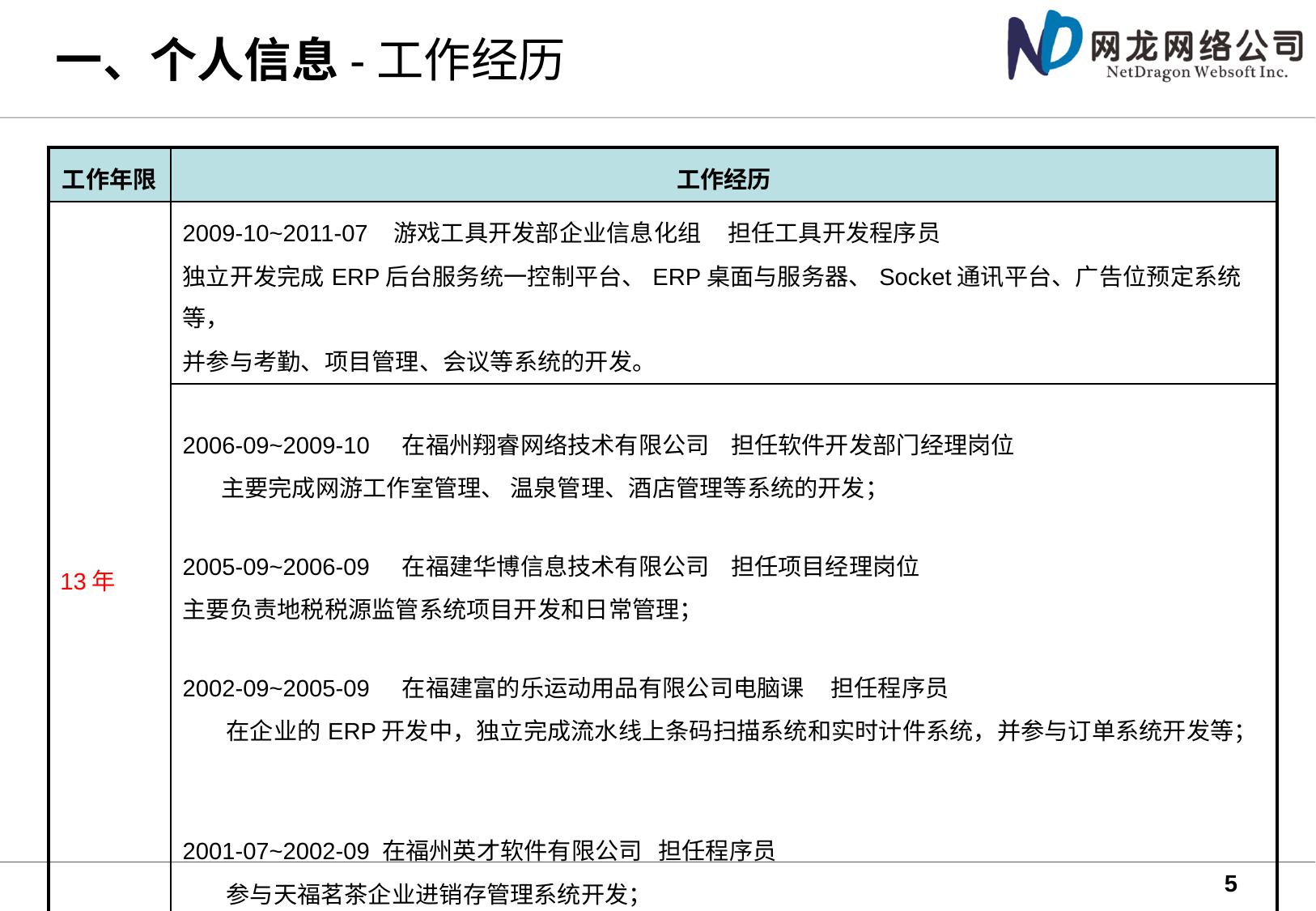

# 一、个人信息-工作经历
| 工作年限 | 工作经历 |
| --- | --- |
| 13年 | 2009-10~2011-07 游戏工具开发部企业信息化组 担任工具开发程序员 独立开发完成ERP后台服务统一控制平台、ERP桌面与服务器、Socket通讯平台、广告位预定系统等， 并参与考勤、项目管理、会议等系统的开发。 |
|  | 2006-09~2009-10 在福州翔睿网络技术有限公司 担任软件开发部门经理岗位 主要完成网游工作室管理、 温泉管理、酒店管理等系统的开发； 2005-09~2006-09 在福建华博信息技术有限公司 担任项目经理岗位 主要负责地税税源监管系统项目开发和日常管理； 2002-09~2005-09 在福建富的乐运动用品有限公司电脑课 担任程序员 在企业的ERP开发中，独立完成流水线上条码扫描系统和实时计件系统，并参与订单系统开发等； 2001-07~2002-09 在福州英才软件有限公司 担任程序员 参与天福茗茶企业进销存管理系统开发； |
5